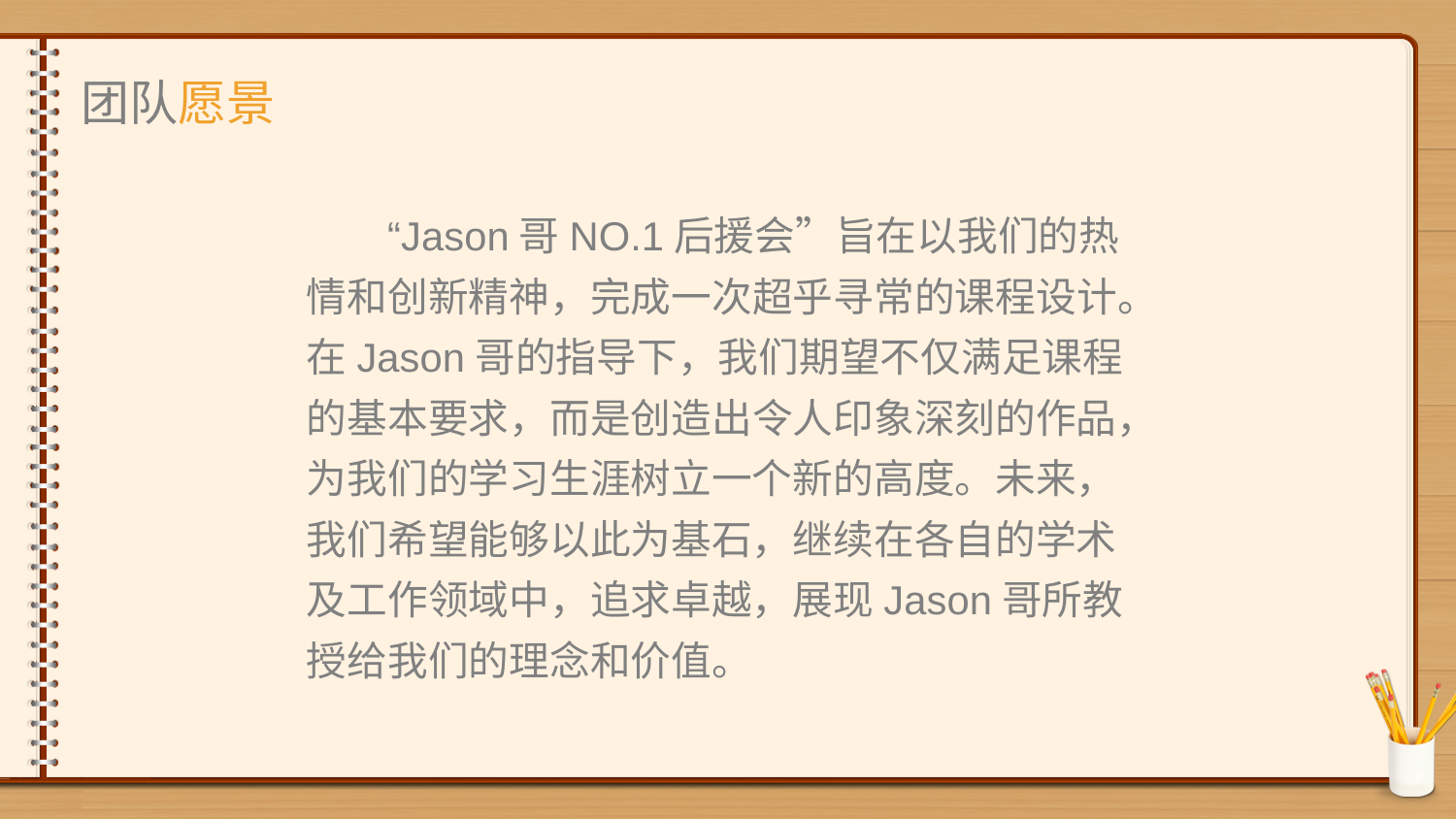

团队愿景
“Jason哥NO.1后援会”旨在以我们的热情和创新精神，完成一次超乎寻常的课程设计。在Jason哥的指导下，我们期望不仅满足课程的基本要求，而是创造出令人印象深刻的作品，为我们的学习生涯树立一个新的高度。未来，我们希望能够以此为基石，继续在各自的学术及工作领域中，追求卓越，展现Jason哥所教授给我们的理念和价值。